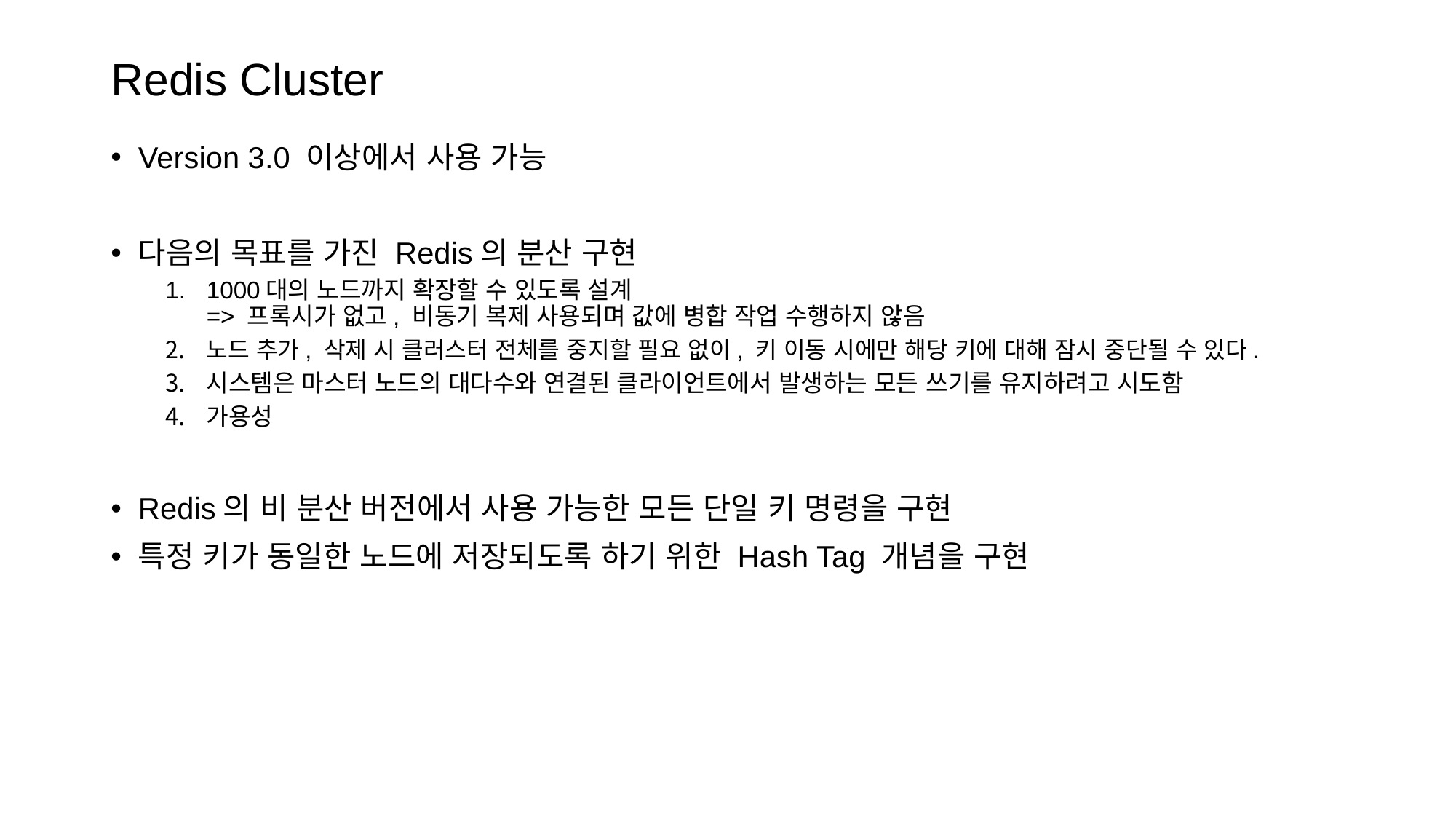

# Redis Cluster
Version 3.0 이상에서 사용 가능

다음의 목표를 가진 Redis의 분산 구현
1000대의 노드까지 확장할 수 있도록 설계
=> 프록시가 없고, 비동기 복제 사용되며 값에 병합 작업 수행하지 않음
노드 추가, 삭제 시 클러스터 전체를 중지할 필요 없이, 키 이동 시에만 해당 키에 대해 잠시 중단될 수 있다.
시스템은 마스터 노드의 대다수와 연결된 클라이언트에서 발생하는 모든 쓰기를 유지하려고 시도함
가용성

Redis의 비 분산 버전에서 사용 가능한 모든 단일 키 명령을 구현
특정 키가 동일한 노드에 저장되도록 하기 위한 Hash Tag 개념을 구현